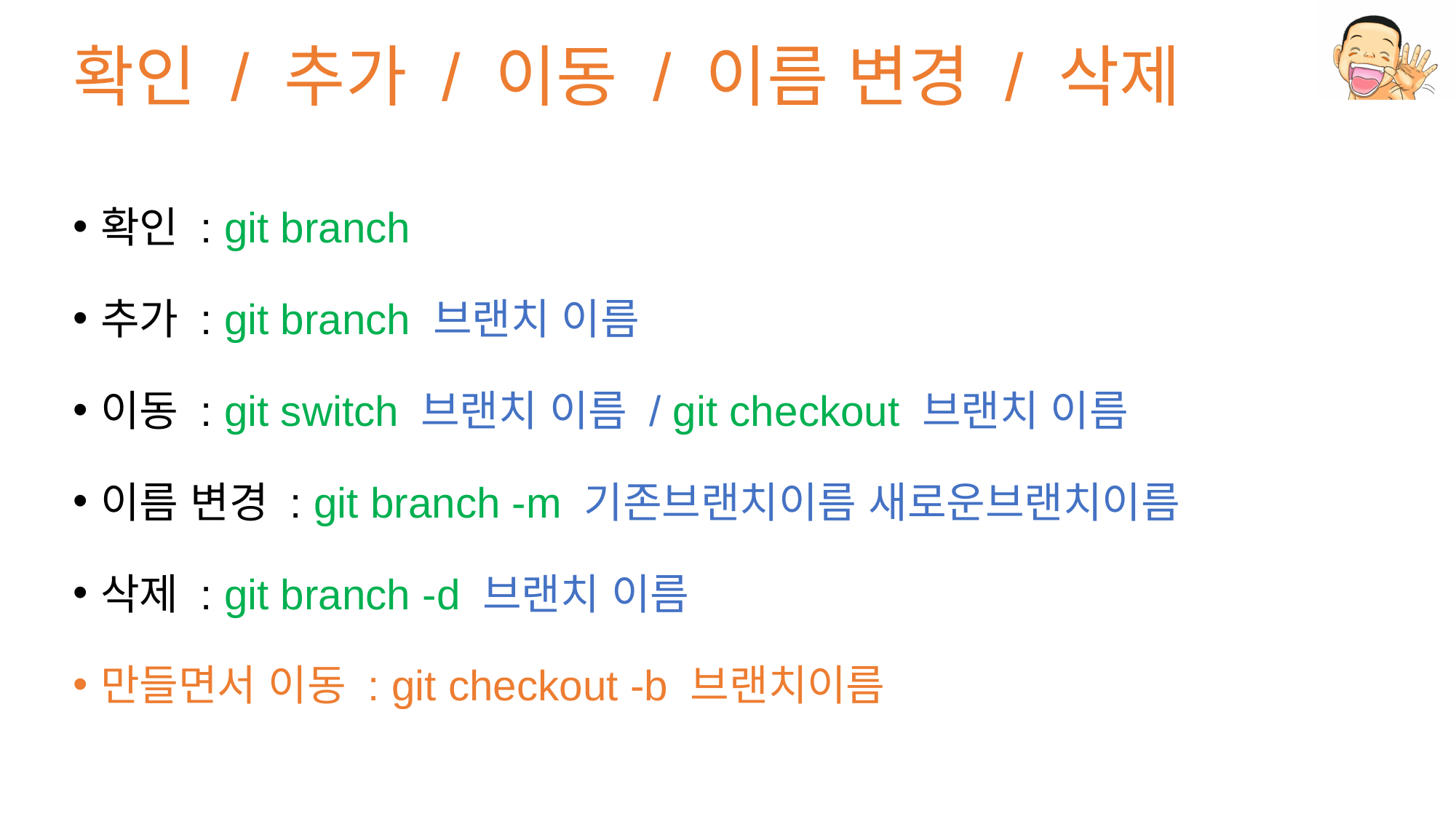

# 확인 / 추가 / 이동 / 이름 변경 / 삭제
확인 : git branch
추가 : git branch 브랜치 이름
이동 : git switch 브랜치 이름 / git checkout 브랜치 이름
이름 변경 : git branch -m 기존브랜치이름 새로운브랜치이름
삭제 : git branch -d 브랜치 이름
만들면서 이동 : git checkout -b 브랜치이름